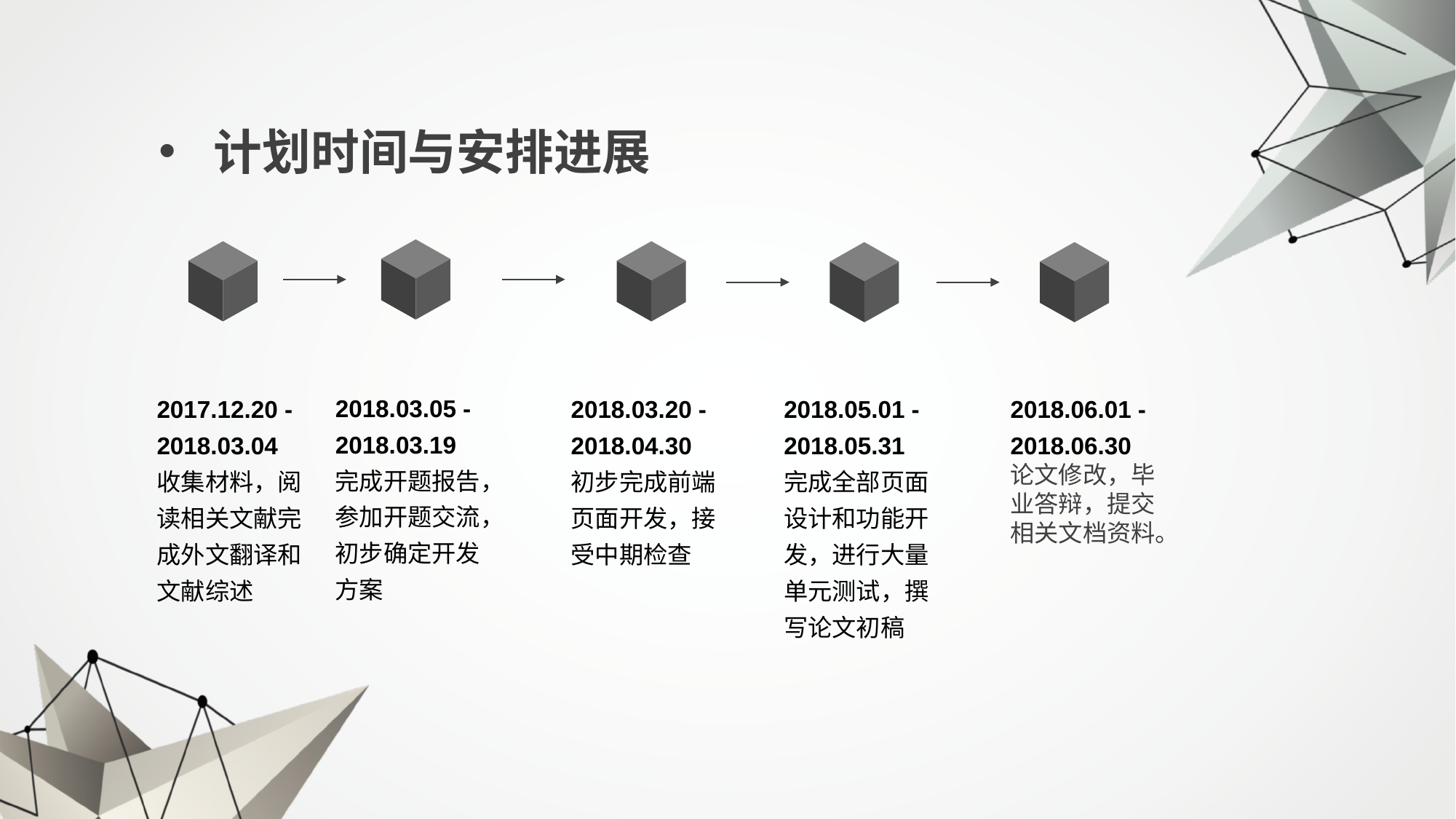

计划时间与安排进展

2018.03.05 - 2018.03.19
完成开题报告，参加开题交流，初步确定开发方案
2017.12.20 - 2018.03.04
收集材料，阅读相关文献完成外文翻译和文献综述
2018.03.20 - 2018.04.30
初步完成前端页面开发，接受中期检查
2018.05.01 - 2018.05.31
完成全部页面设计和功能开发，进行大量单元测试，撰写论文初稿
2018.06.01 - 2018.06.30
论文修改，毕业答辩，提交相关文档资料。